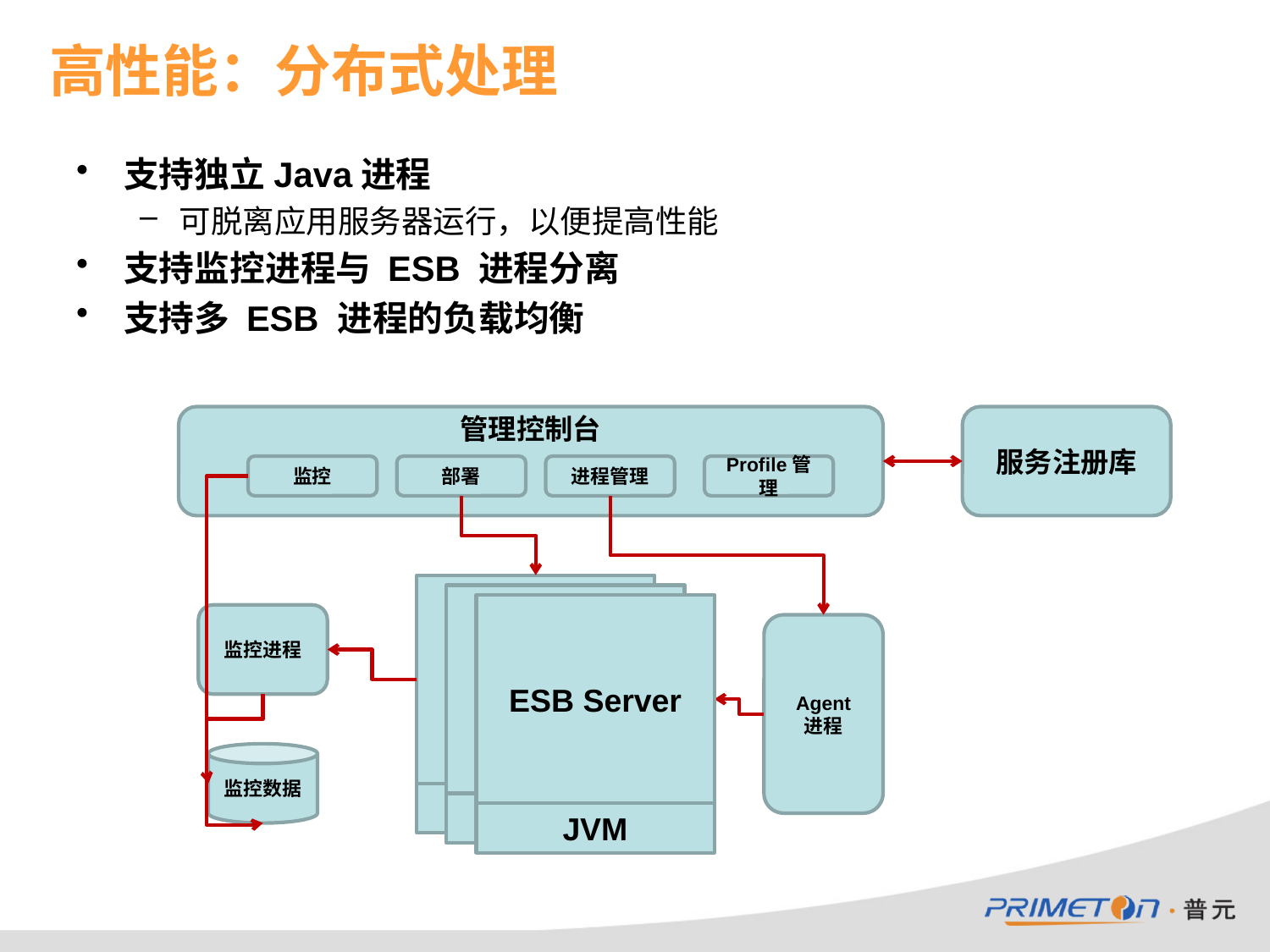

# 高性能：分布式处理
支持独立Java进程
可脱离应用服务器运行，以便提高性能
支持监控进程与 ESB 进程分离
支持多 ESB 进程的负载均衡
管理控制台
服务注册库
监控
部署
进程管理
Profile管理
TIP Server
TIP Server
ESB Server
监控进程
Agent
进程
监控数据
JVM
JVM
JVM